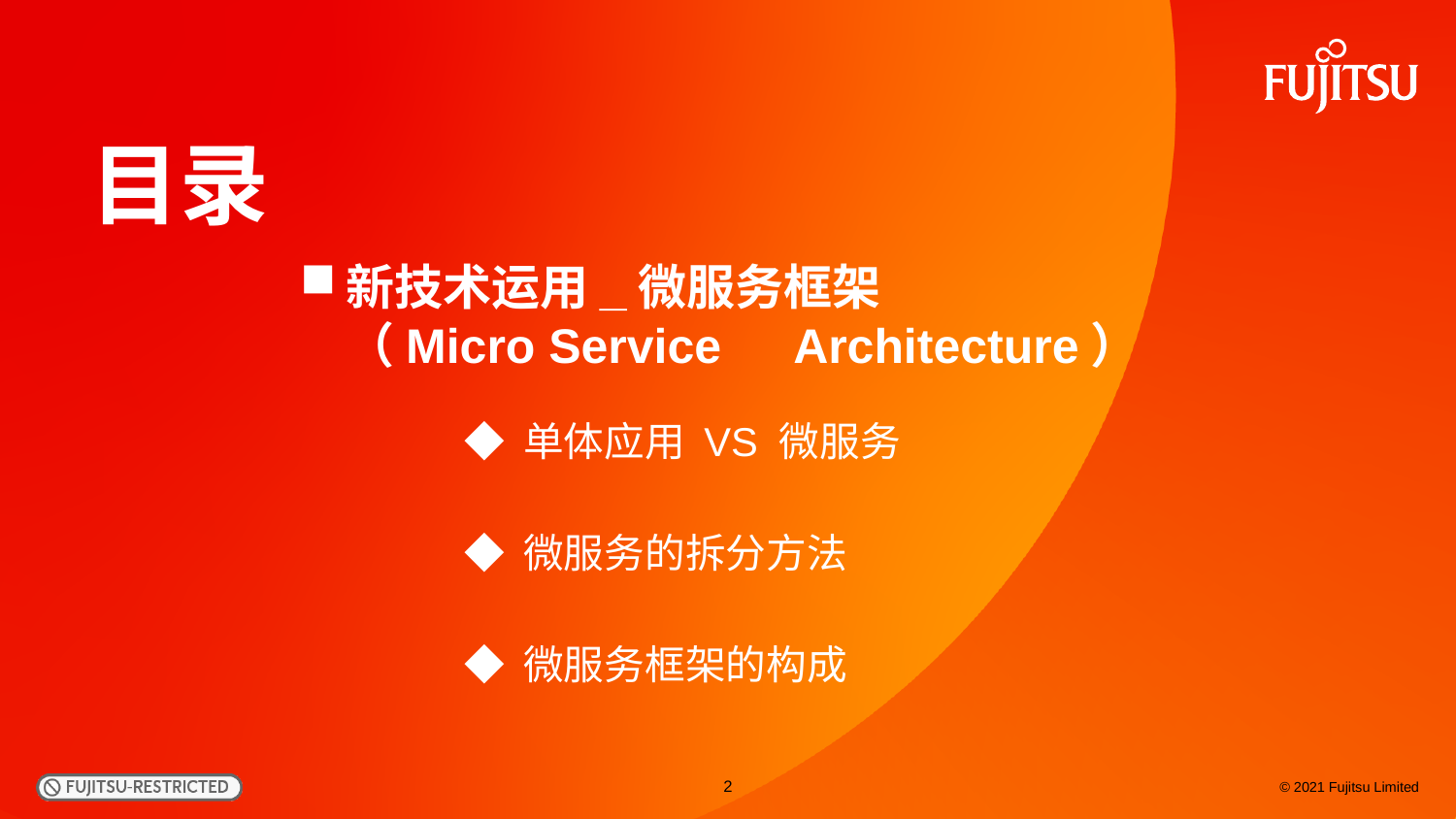

# 目录
新技术运用_微服务框架
（Micro Service　Architecture）
◆ 单体应用 VS 微服务

◆ 微服务的拆分方法

◆ 微服务框架的构成
2
© 2021 Fujitsu Limited